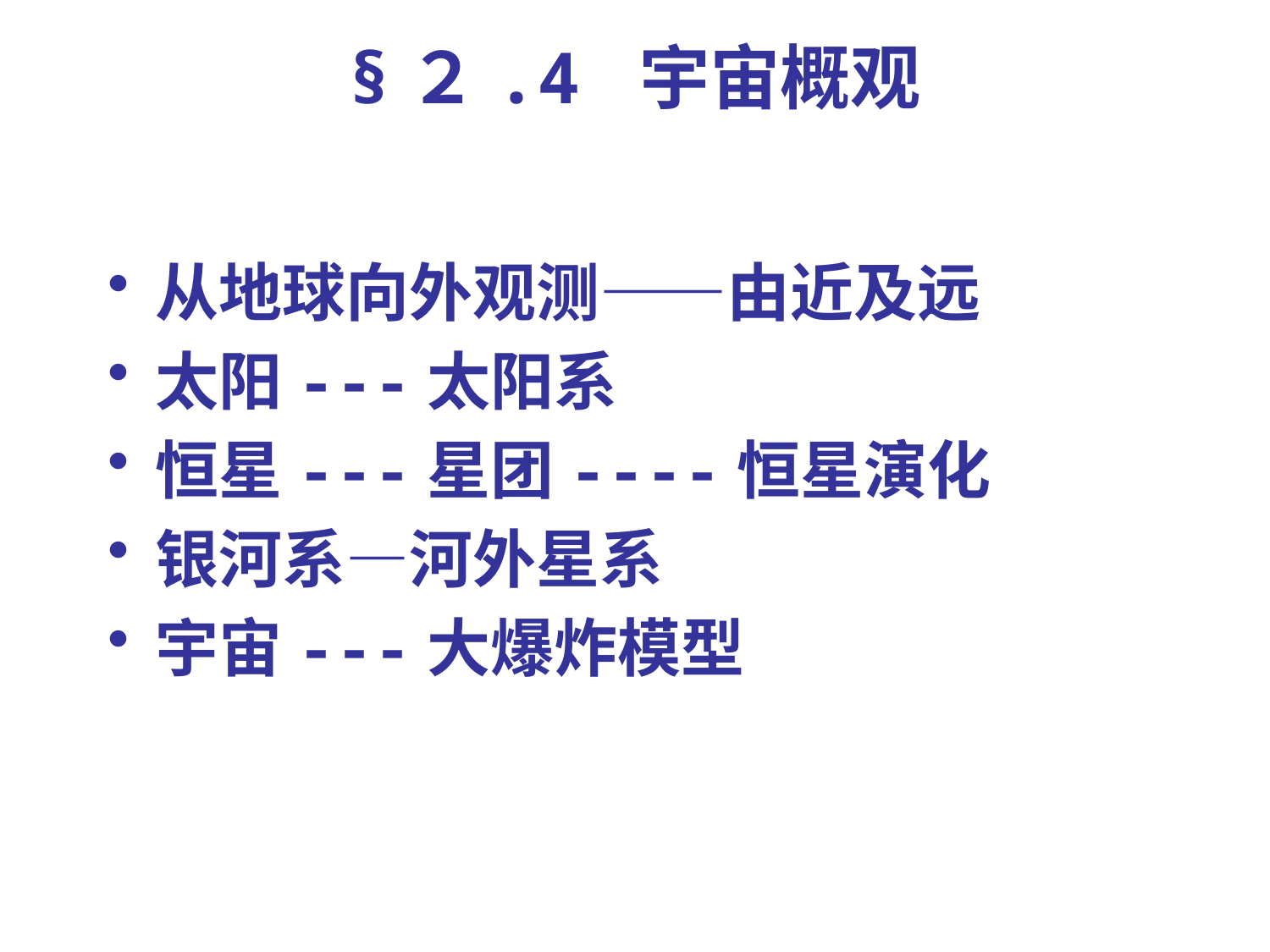

# §２.4 宇宙概观
从地球向外观测——由近及远
太阳---太阳系
恒星---星团----恒星演化
银河系—河外星系
宇宙---大爆炸模型